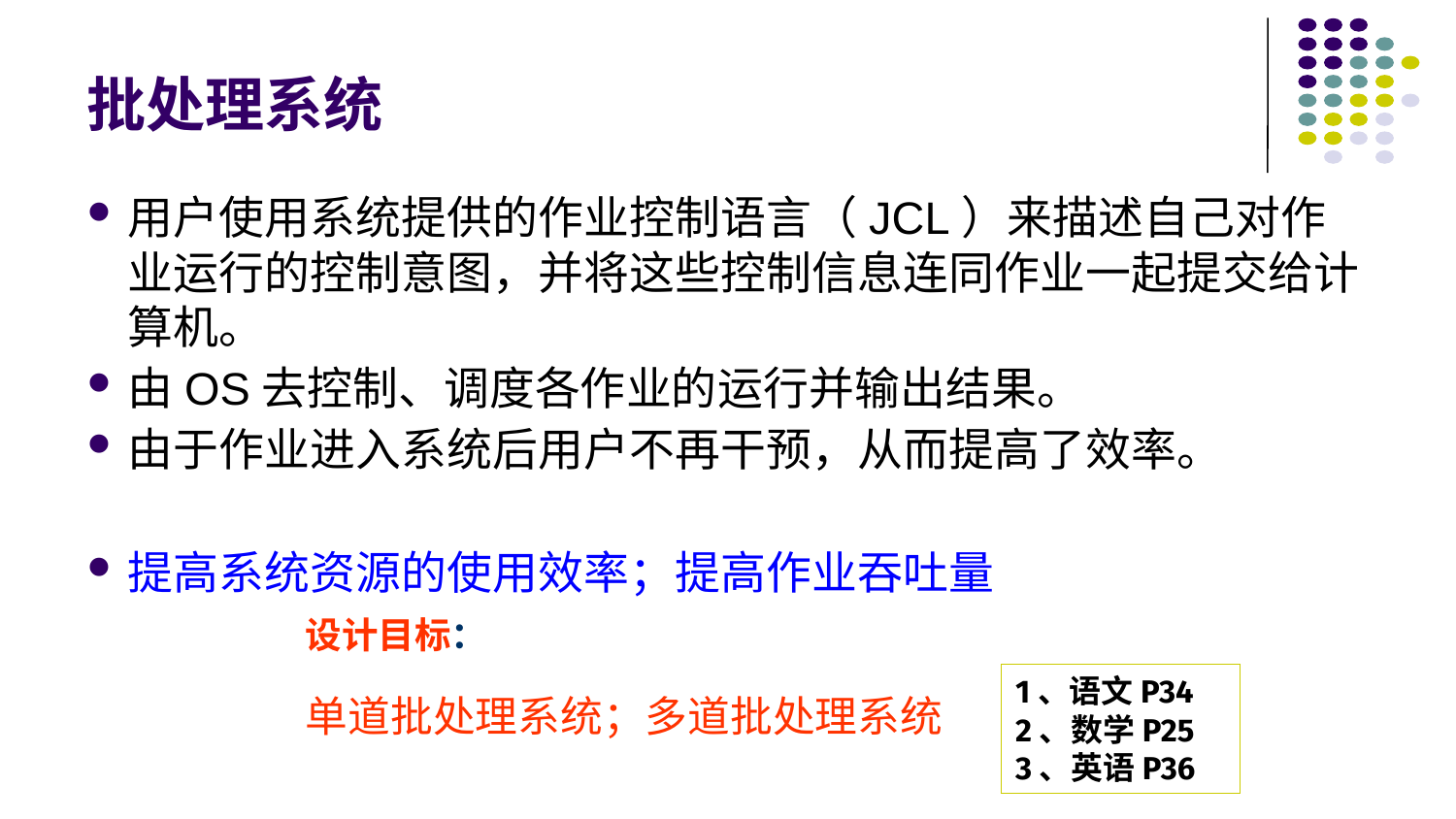

# 批处理系统
用户使用系统提供的作业控制语言（JCL）来描述自己对作业运行的控制意图，并将这些控制信息连同作业一起提交给计算机。
由OS去控制、调度各作业的运行并输出结果。
由于作业进入系统后用户不再干预，从而提高了效率。

提高系统资源的使用效率；提高作业吞吐量
设计目标：
1、语文P34
2、数学P25
3、英语P36
单道批处理系统；多道批处理系统
21